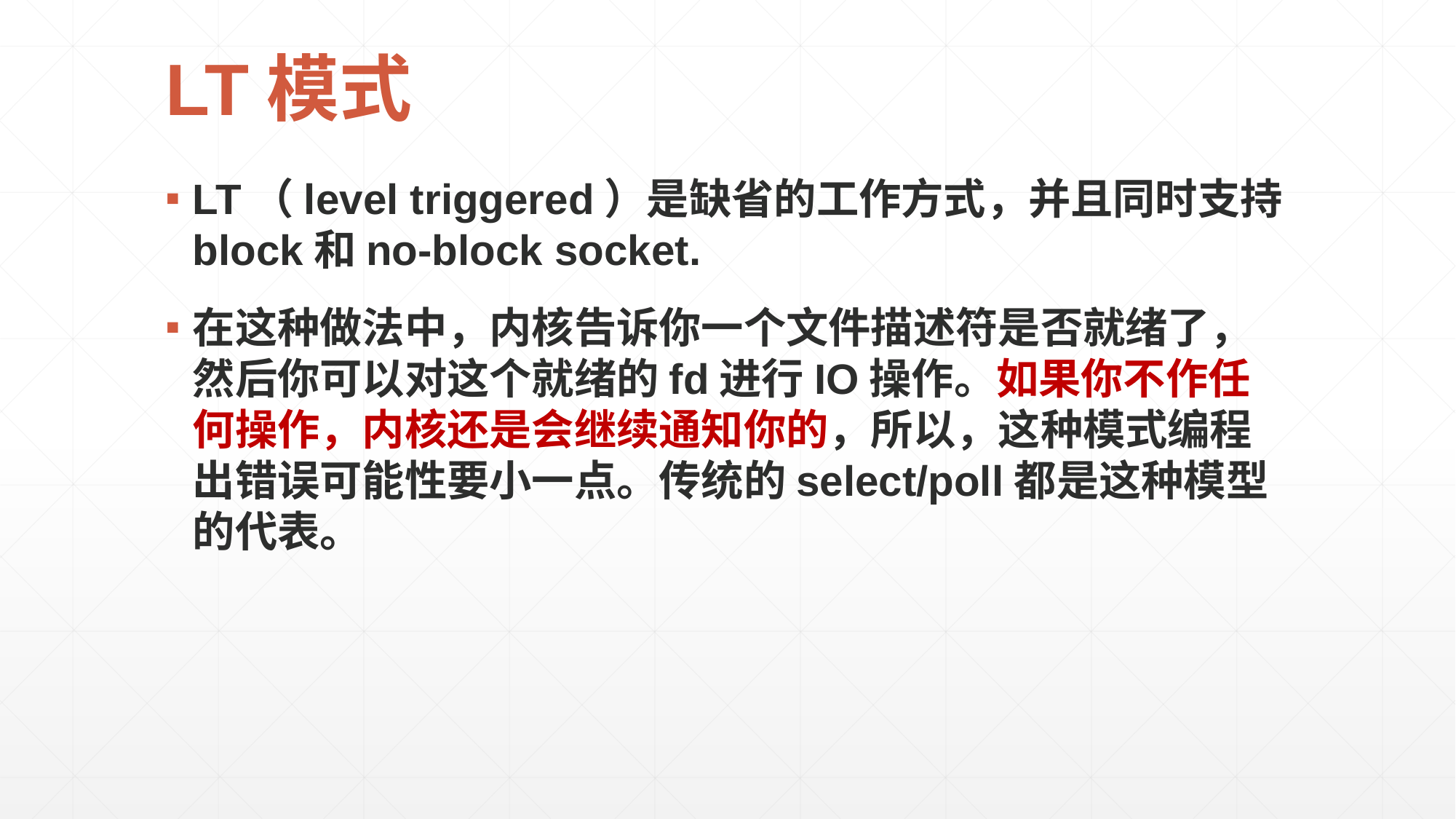

# LT模式
LT（level triggered）是缺省的工作方式，并且同时支持block和no-block socket.
在这种做法中，内核告诉你一个文件描述符是否就绪了，然后你可以对这个就绪的fd进行IO操作。如果你不作任何操作，内核还是会继续通知你的，所以，这种模式编程出错误可能性要小一点。传统的select/poll都是这种模型的代表。